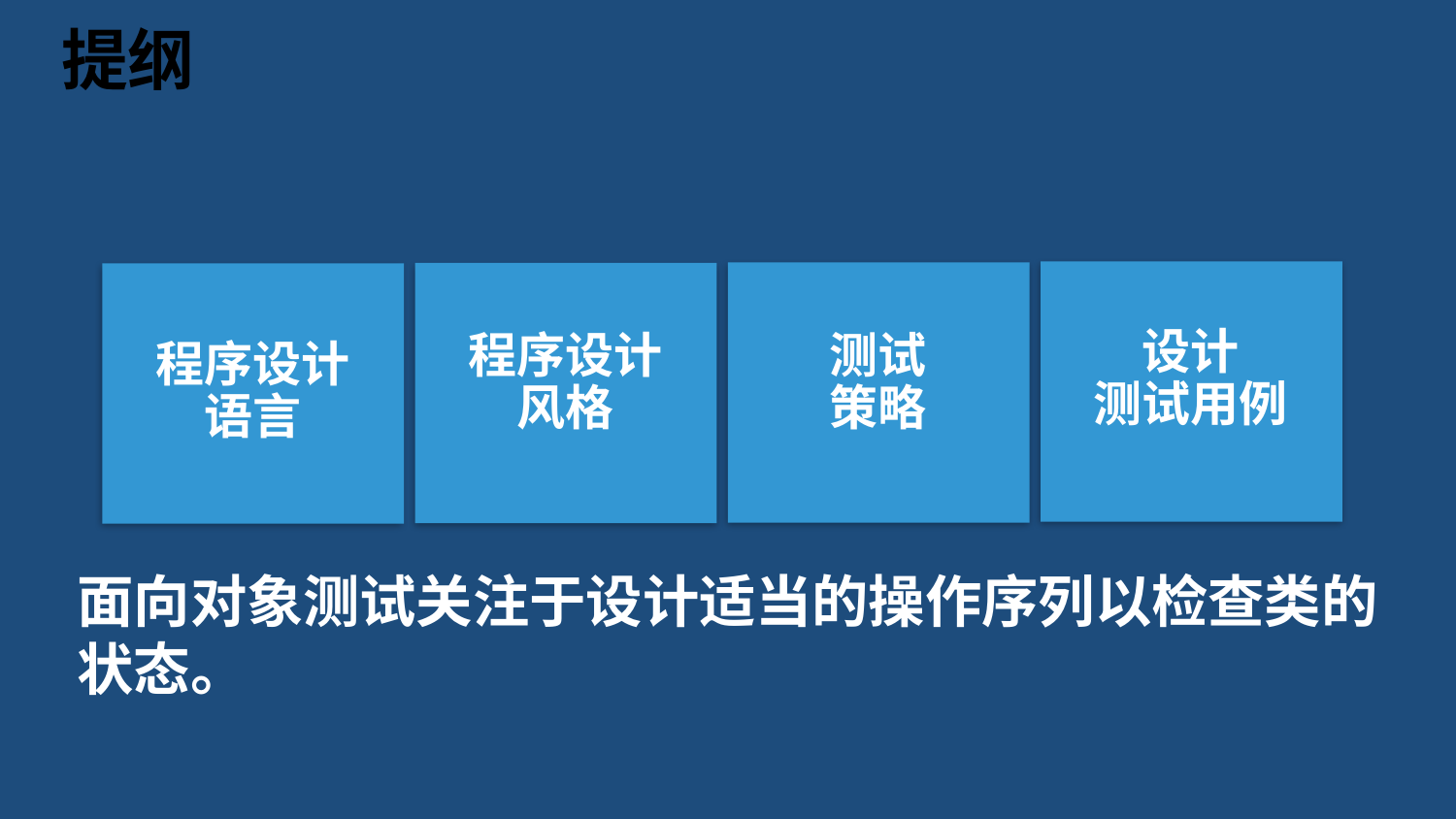

# 提纲

设计
测试用例

测试
策略

程序设计
风格

程序设计
语言
面向对象测试关注于设计适当的操作序列以检查类的状态。